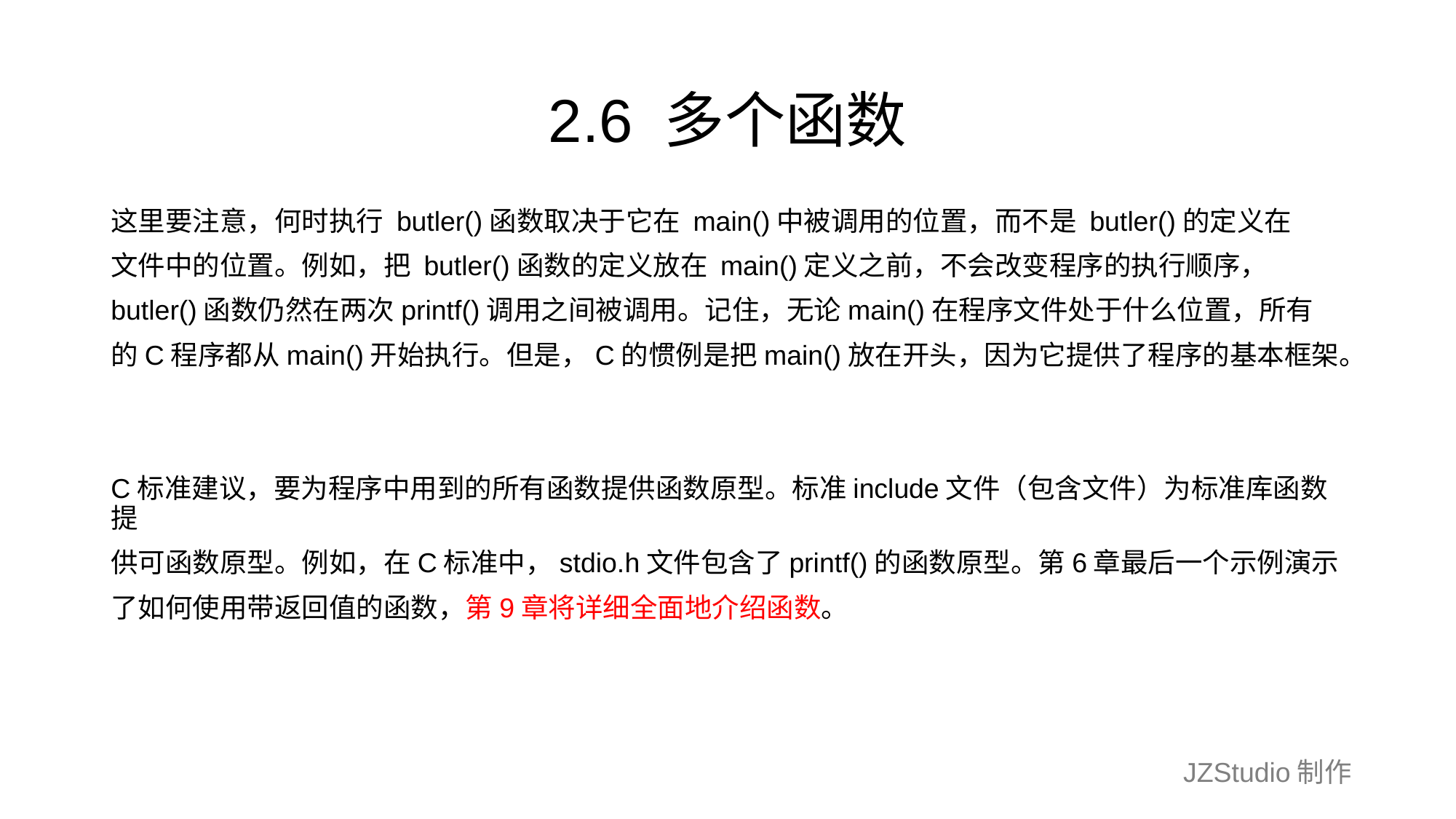

# 2.6 多个函数
这里要注意，何时执行 butler()函数取决于它在 main()中被调用的位置，而不是 butler()的定义在
文件中的位置。例如，把 butler()函数的定义放在 main()定义之前，不会改变程序的执行顺序，
butler()函数仍然在两次printf()调用之间被调用。记住，无论main()在程序文件处于什么位置，所有
的C程序都从main()开始执行。但是，C的惯例是把main()放在开头，因为它提供了程序的基本框架。

C标准建议，要为程序中用到的所有函数提供函数原型。标准include文件（包含文件）为标准库函数提
供可函数原型。例如，在C标准中，stdio.h文件包含了printf()的函数原型。第6章最后一个示例演示
了如何使用带返回值的函数，第9章将详细全面地介绍函数。